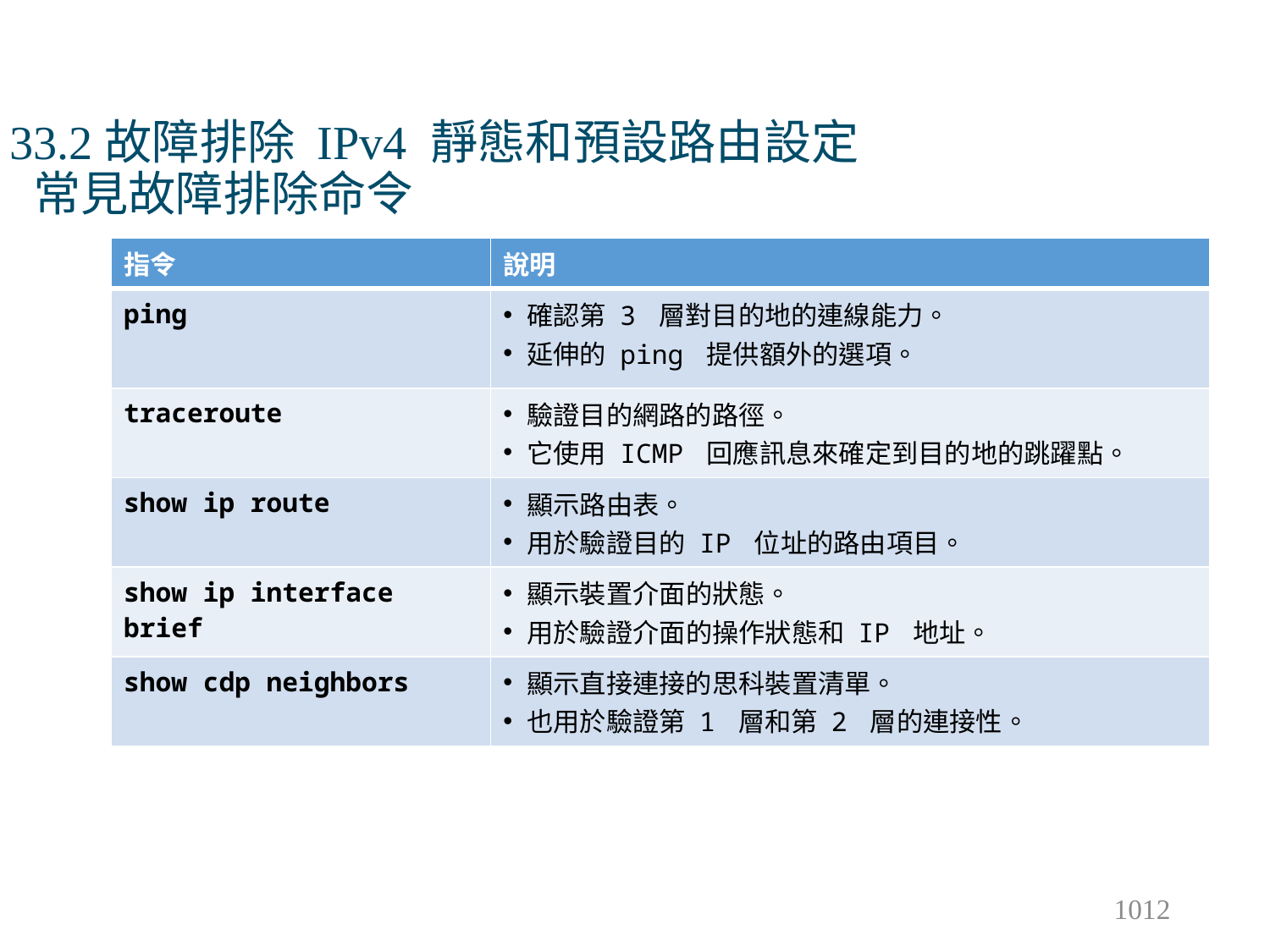

# 33.2故障排除 IPv4 靜態和預設路由設定 常見故障排除命令
| 指令 | 說明 |
| --- | --- |
| ping | 確認第 3 層對目的地的連線能力。 延伸的 ping 提供額外的選項。 |
| traceroute | 驗證目的網路的路徑。 它使用 ICMP 回應訊息來確定到目的地的跳躍點。 |
| show ip route | 顯示路由表。 用於驗證目的 IP 位址的路由項目。 |
| show ip interface brief | 顯示裝置介面的狀態。 用於驗證介面的操作狀態和 IP 地址。 |
| show cdp neighbors | 顯示直接連接的思科裝置清單。 也用於驗證第 1 層和第 2 層的連接性。 |
1012